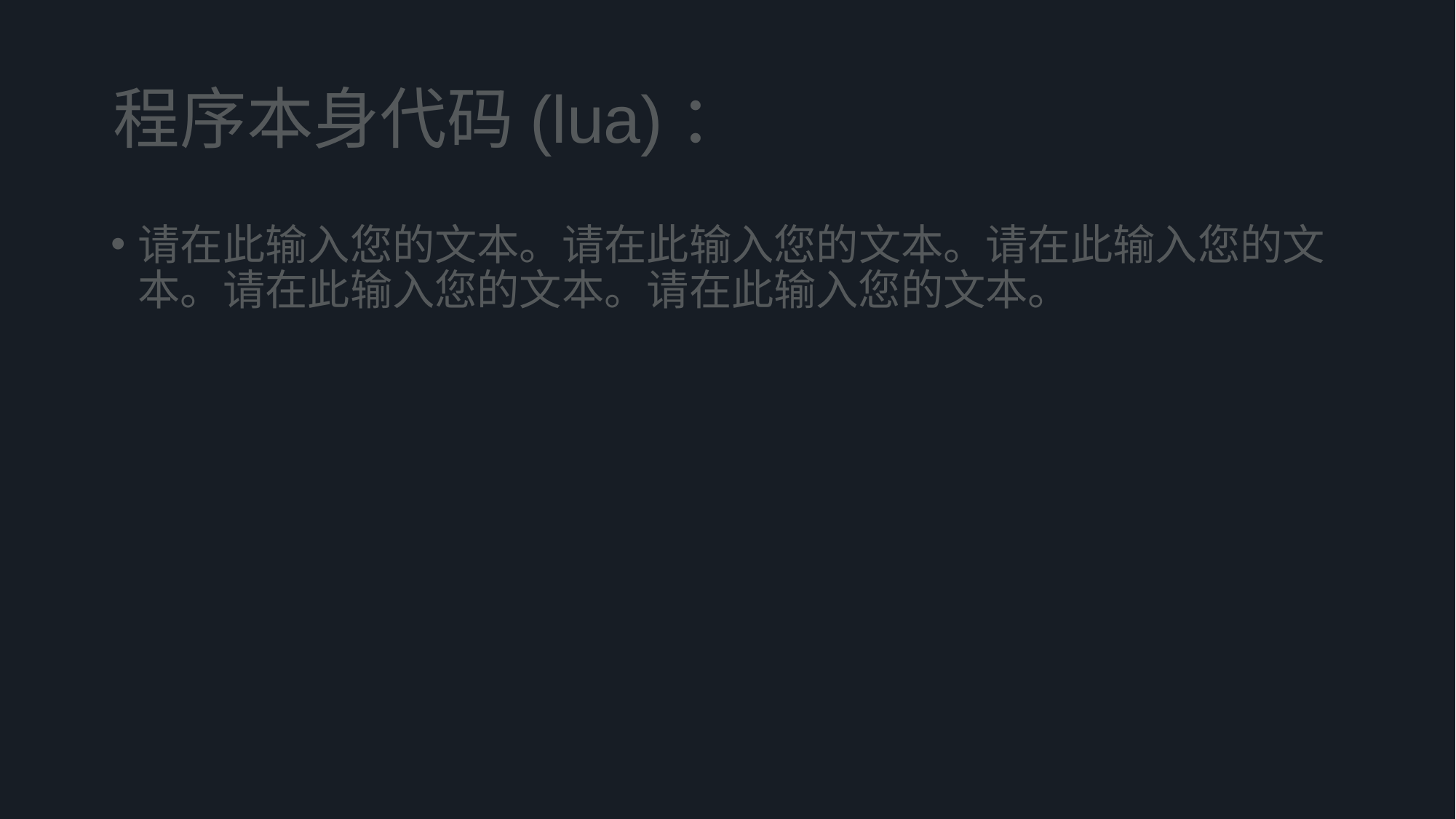

程序本身代码(lua)：
请在此输入您的文本。请在此输入您的文本。请在此输入您的文本。请在此输入您的文本。请在此输入您的文本。